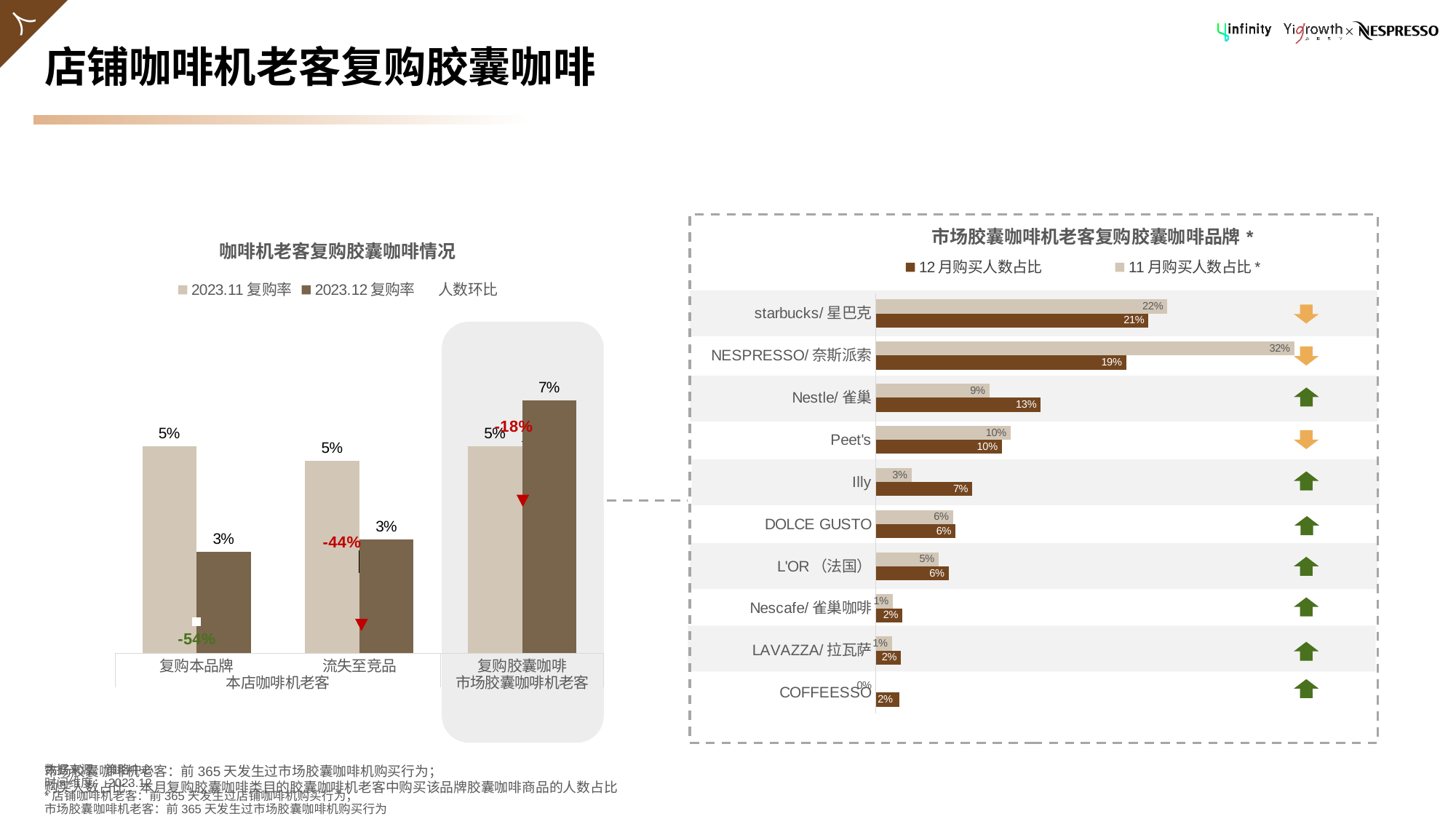

# 店铺咖啡机老客复购胶囊咖啡

### Chart: 咖啡机老客复购胶囊咖啡情况

| Category | 2023.11复购率 | 2023.12复购率 | 人数环比 |
|---|---|---|---|
| 复购本品牌 | 0.05459598698481562 | 0.02670470019924602 | -0.5373727340451949 |
| 流失至竞品 | 0.05061008676789588 | 0.029972908275160186 | -0.43986070184837933 |
| 复购胶囊咖啡 | 0.05454545454545454 | 0.06666666666666667 | -0.18181818181818177 |

### Chart: 市场胶囊咖啡机老客复购胶囊咖啡品牌*

| Category | 11月购买人数占比* | 12月购买人数占比 |
|---|---|---|
| starbucks/星巴克 | 0.2222 | 0.2078 |
| NESPRESSO/奈斯派索 | 0.3189 | 0.1908 |
| Nestle/雀巢 | 0.0865 | 0.1257 |
| Peet's | 0.1027 | 0.096 |
| Illy | 0.0272 | 0.0735 |
| DOLCE GUSTO | 0.0587 | 0.0607 |
| L'OR（法国） | 0.0477 | 0.0554 |
| Nescafe/雀巢咖啡 | 0.0128 | 0.0203 |
| LAVAZZA/拉瓦萨 | 0.0122 | 0.0191 |
| COFFEESSO | 0.0 | 0.0178 |

市场胶囊咖啡机老客：前365天发生过市场胶囊咖啡机购买行为；
购买人数占比：本月复购胶囊咖啡类目的胶囊咖啡机老客中购买该品牌胶囊咖啡商品的人数占比
数据来源：策略中心
时间维度：2023.12
*店铺咖啡机老客：前365天发生过店铺咖啡机购买行为；
市场胶囊咖啡机老客：前365天发生过市场胶囊咖啡机购买行为